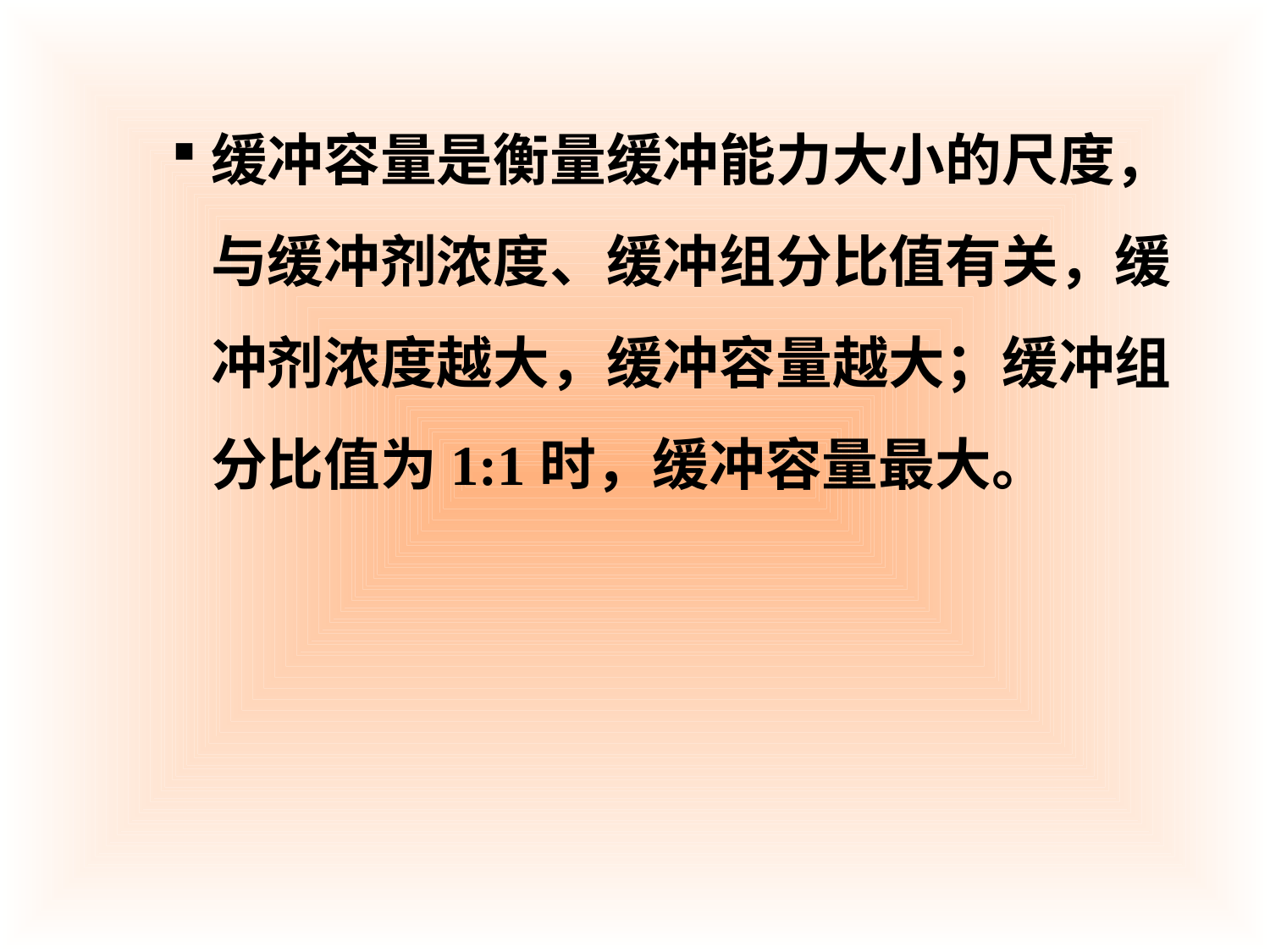

#
缓冲容量是衡量缓冲能力大小的尺度，与缓冲剂浓度、缓冲组分比值有关，缓冲剂浓度越大，缓冲容量越大；缓冲组分比值为1:1时，缓冲容量最大。